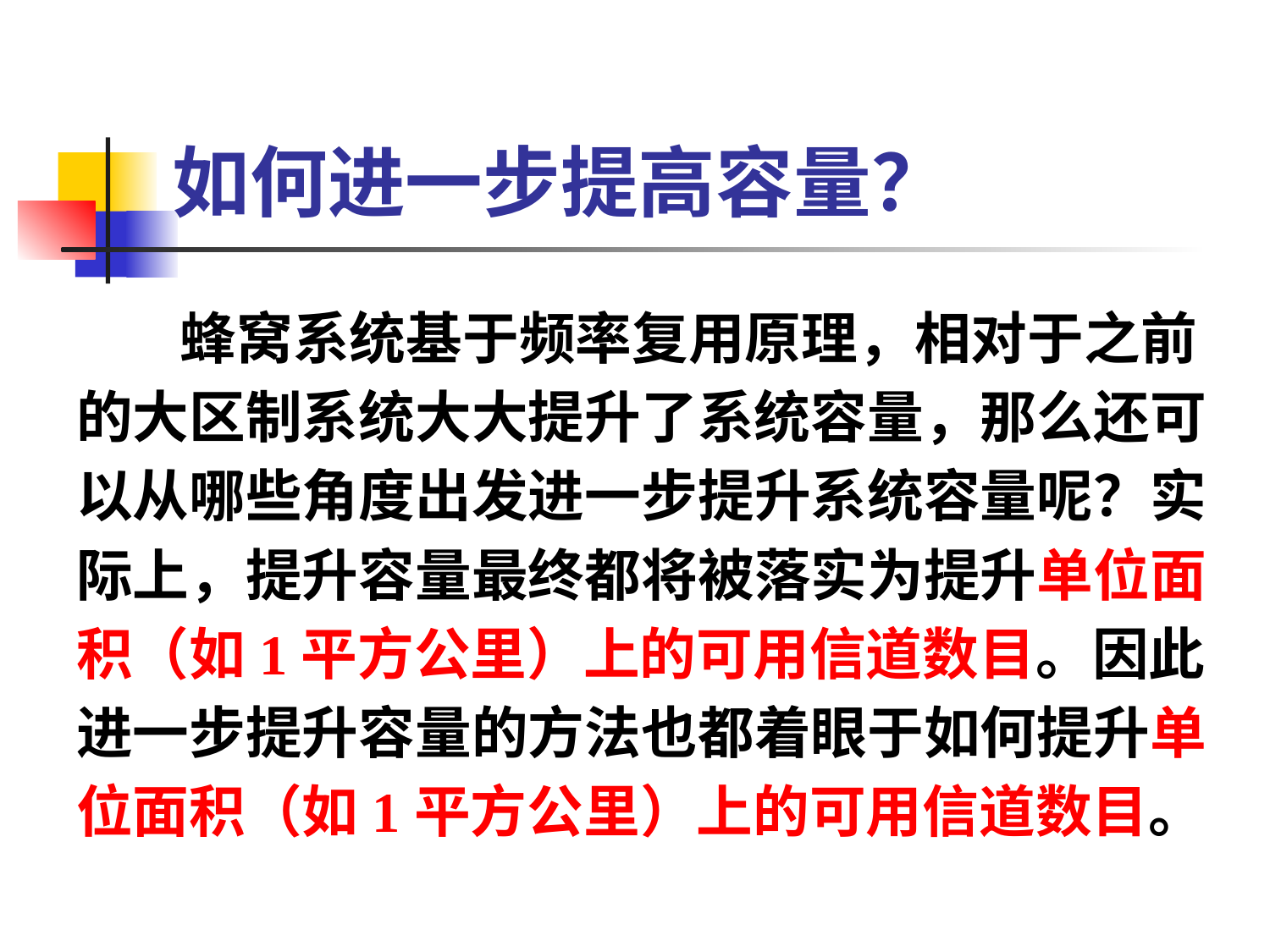

如何进一步提高容量？
       蜂窝系统基于频率复用原理，相对于之前
的大区制系统大大提升了系统容量，那么还可
以从哪些角度出发进一步提升系统容量呢？实
际上，提升容量最终都将被落实为提升单位面
积（如1平方公里）上的可用信道数目。因此
进一步提升容量的方法也都着眼于如何提升单
位面积（如1平方公里）上的可用信道数目。